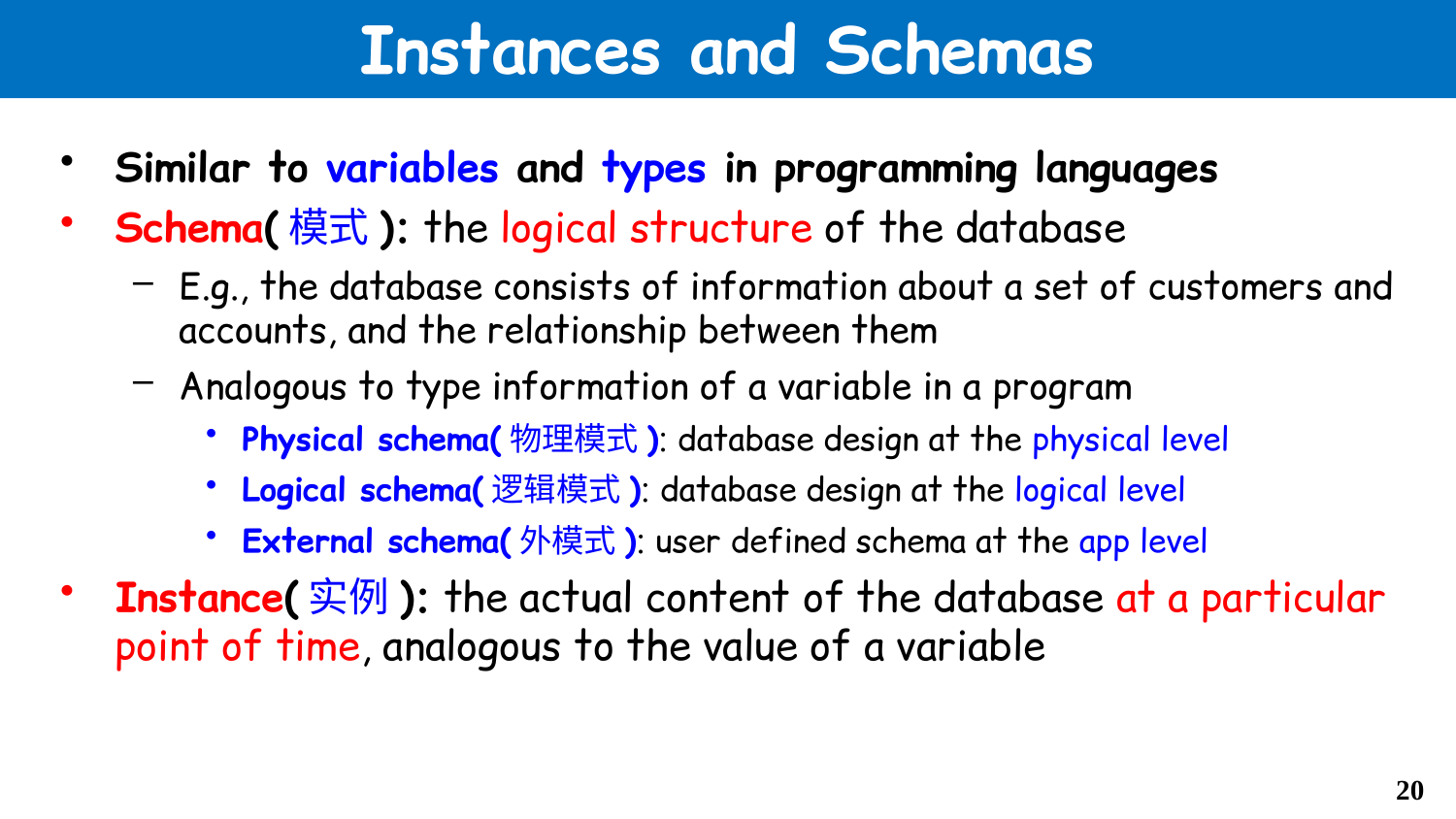

# Instances and Schemas
Similar to variables and types in programming languages
Schema(模式): the logical structure of the database
E.g., the database consists of information about a set of customers and accounts, and the relationship between them
Analogous to type information of a variable in a program
Physical schema(物理模式): database design at the physical level
Logical schema(逻辑模式): database design at the logical level
External schema(外模式): user defined schema at the app level
Instance(实例): the actual content of the database at a particular point of time, analogous to the value of a variable